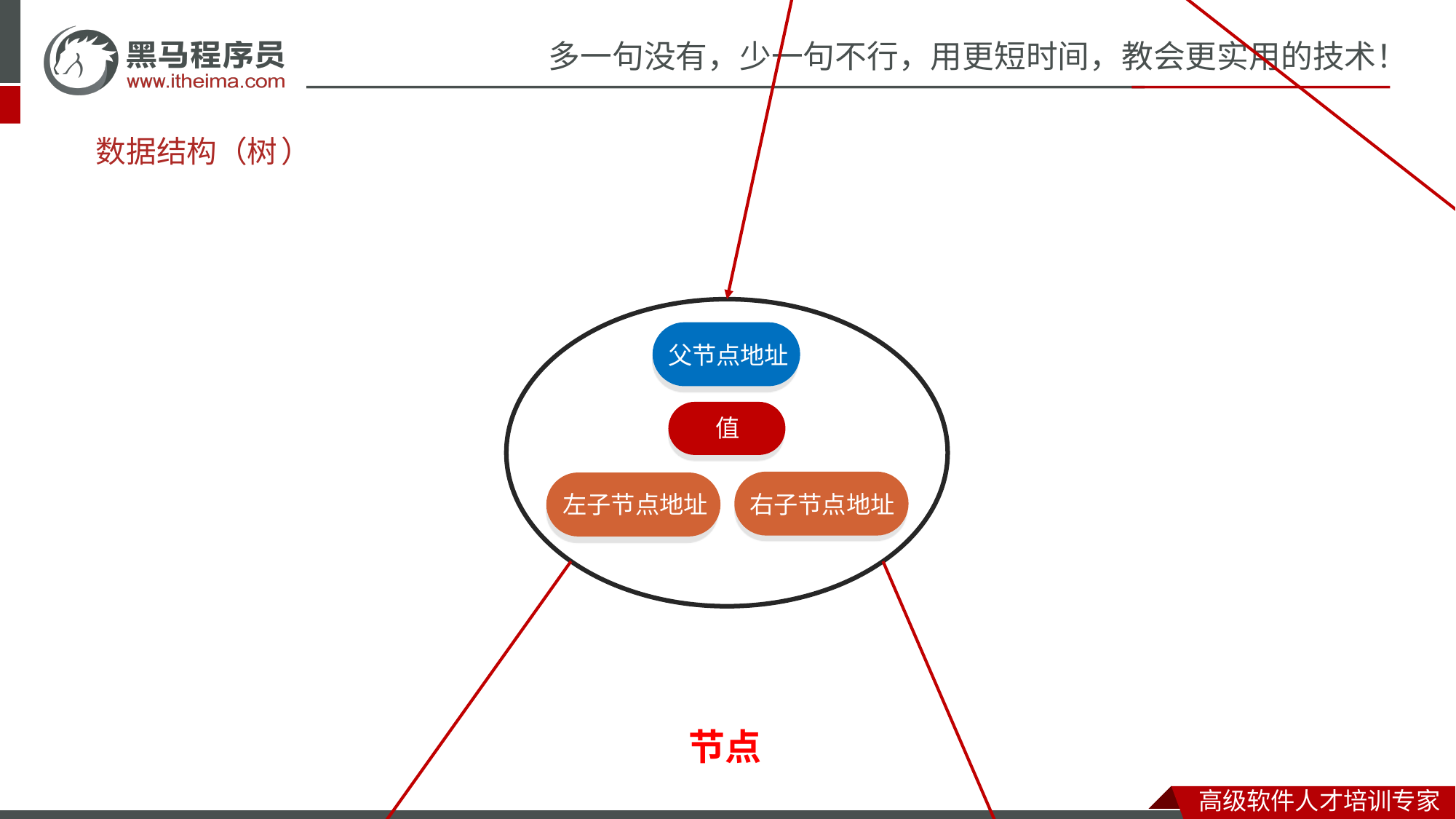

22

18

26
# 数据结构（
树
）

16

父节点地址

父节点

20

值

右子节点地址

左子节点地址
节点

左子节点

右子节点

21

24

28

17

15

19

23

27

29

25